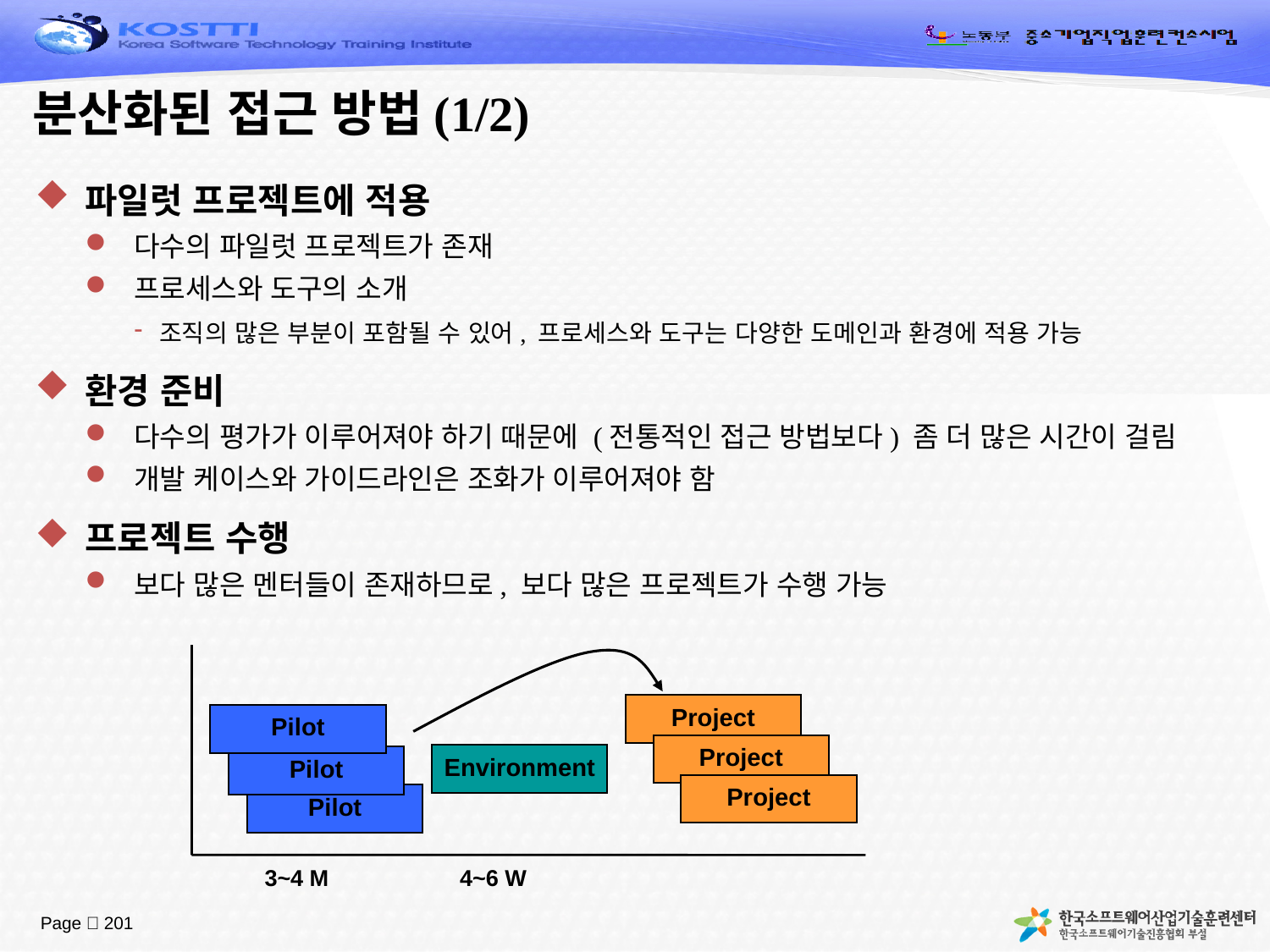

# 분산화된 접근 방법(1/2)
파일럿 프로젝트에 적용
다수의 파일럿 프로젝트가 존재
프로세스와 도구의 소개
조직의 많은 부분이 포함될 수 있어, 프로세스와 도구는 다양한 도메인과 환경에 적용 가능
환경 준비
다수의 평가가 이루어져야 하기 때문에 (전통적인 접근 방법보다) 좀 더 많은 시간이 걸림
개발 케이스와 가이드라인은 조화가 이루어져야 함
프로젝트 수행
보다 많은 멘터들이 존재하므로, 보다 많은 프로젝트가 수행 가능

Project
Pilot
Project
Environment
Pilot
Project
Pilot

3~4 M
4~6 W